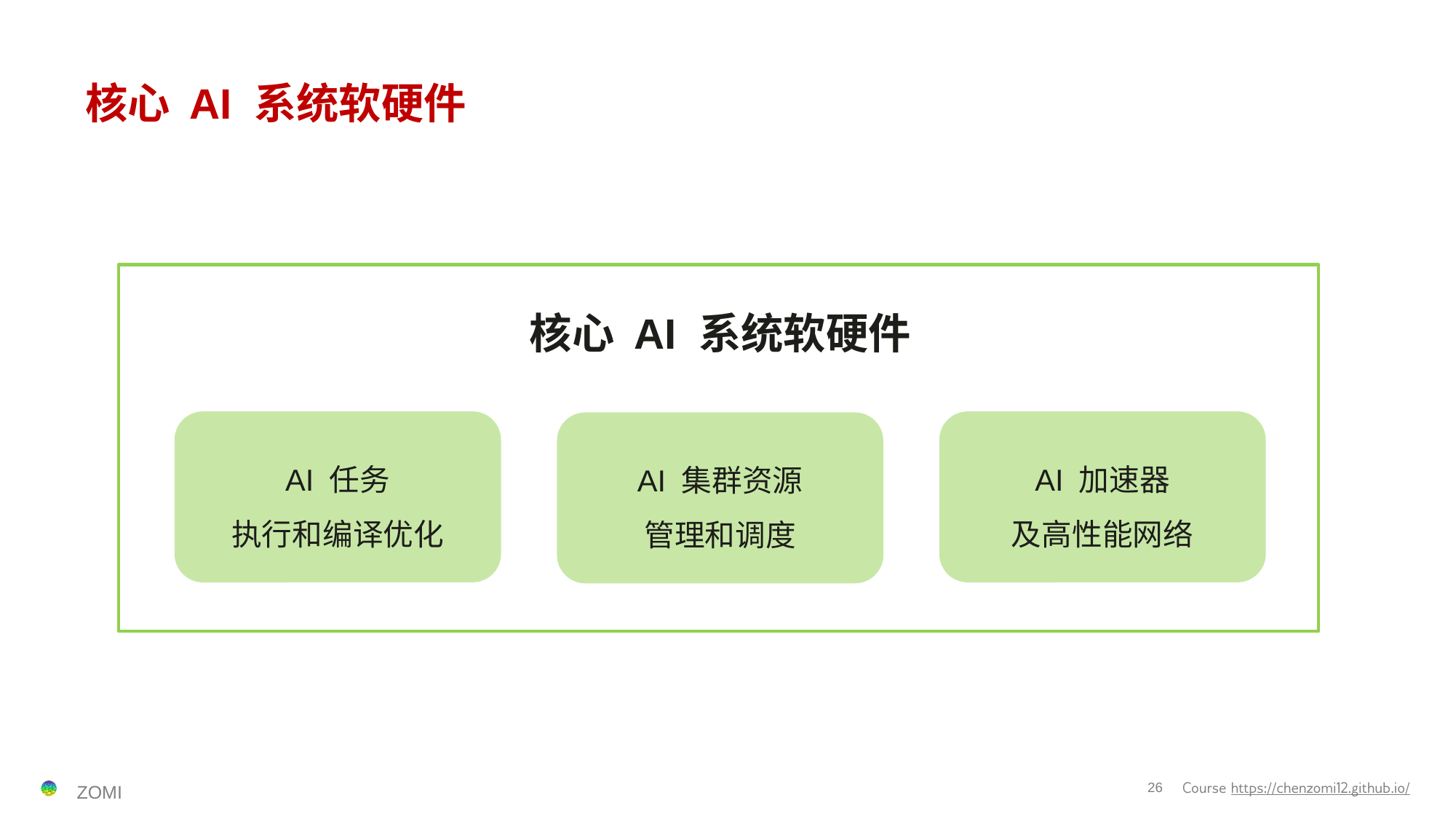

# 核心 AI 系统软硬件

核心 AI 系统软硬件
AI 加速器
及高性能网络
AI 任务
执行和编译优化
AI 集群资源
管理和调度